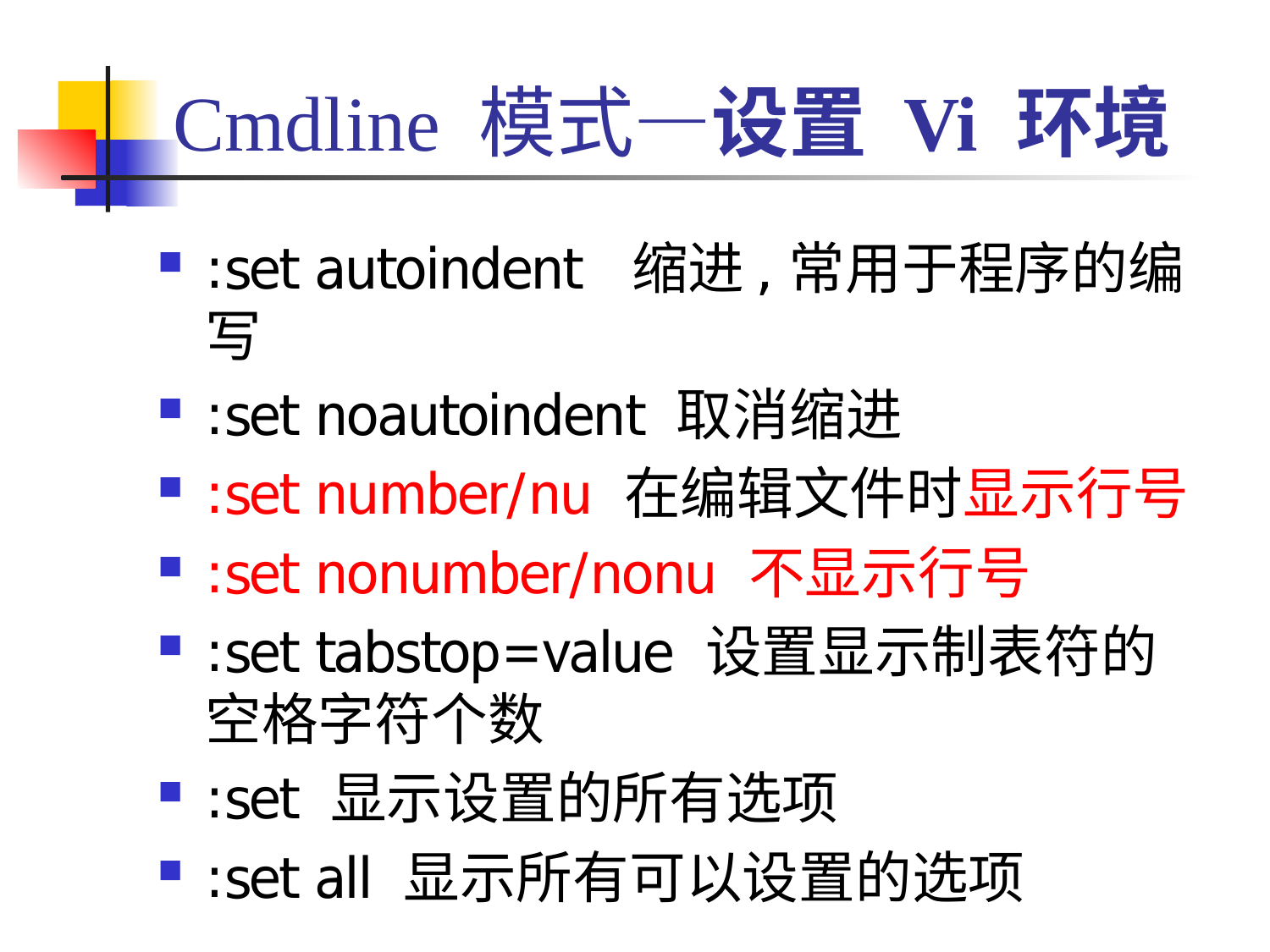

# Cmdline 模式—设置 Vi 环境
:set autoindent  缩进,常用于程序的编写
:set noautoindent 取消缩进
:set number/nu 在编辑文件时显示行号
:set nonumber/nonu 不显示行号
:set tabstop=value 设置显示制表符的空格字符个数
:set 显示设置的所有选项
:set all 显示所有可以设置的选项